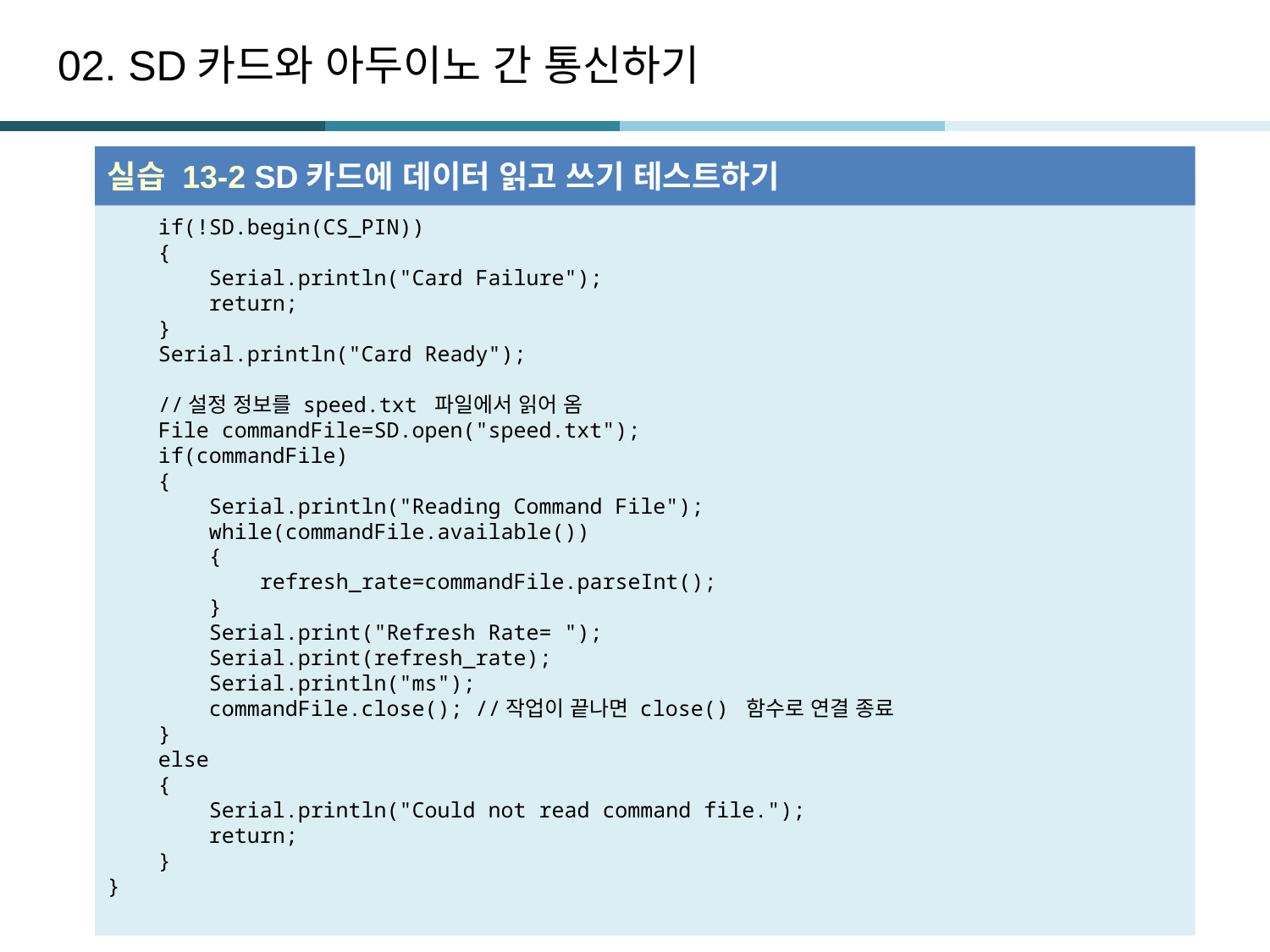

# 02. SD카드와 아두이노 간 통신하기
실습 13-2 SD카드에 데이터 읽고 쓰기 테스트하기
    if(!SD.begin(CS_PIN))
    {
        Serial.println("Card Failure");
        return;
    }
    Serial.println("Card Ready");

    //설정 정보를 speed.txt 파일에서 읽어 옴
    File commandFile=SD.open("speed.txt");
    if(commandFile)
    {
        Serial.println("Reading Command File");
        while(commandFile.available())
        {
            refresh_rate=commandFile.parseInt();
        }
        Serial.print("Refresh Rate= ");
        Serial.print(refresh_rate);
        Serial.println("ms");
        commandFile.close(); //작업이 끝나면 close() 함수로 연결 종료
    }
    else
    {
        Serial.println("Could not read command file.");
        return;
    }
}